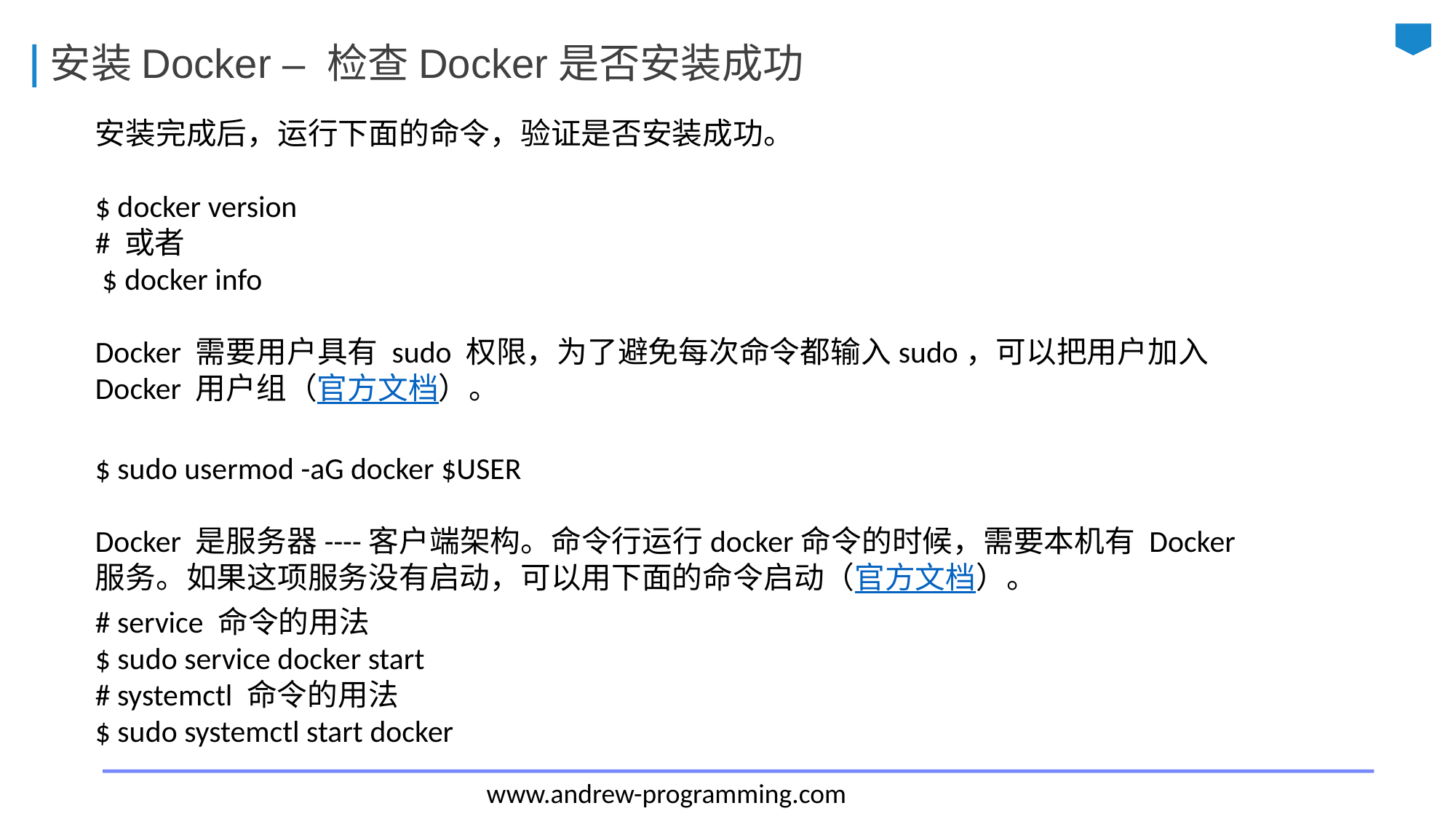

# 安装Docker – 检查Docker是否安装成功
安装完成后，运行下面的命令，验证是否安装成功。

$ docker version
# 或者
 $ docker info

Docker 需要用户具有 sudo 权限，为了避免每次命令都输入sudo，可以把用户加入 Docker 用户组（官方文档）。

$ sudo usermod -aG docker $USER

Docker 是服务器----客户端架构。命令行运行docker命令的时候，需要本机有 Docker 服务。如果这项服务没有启动，可以用下面的命令启动（官方文档）。
# service 命令的用法
$ sudo service docker start
# systemctl 命令的用法
$ sudo systemctl start docker
www.andrew-programming.com